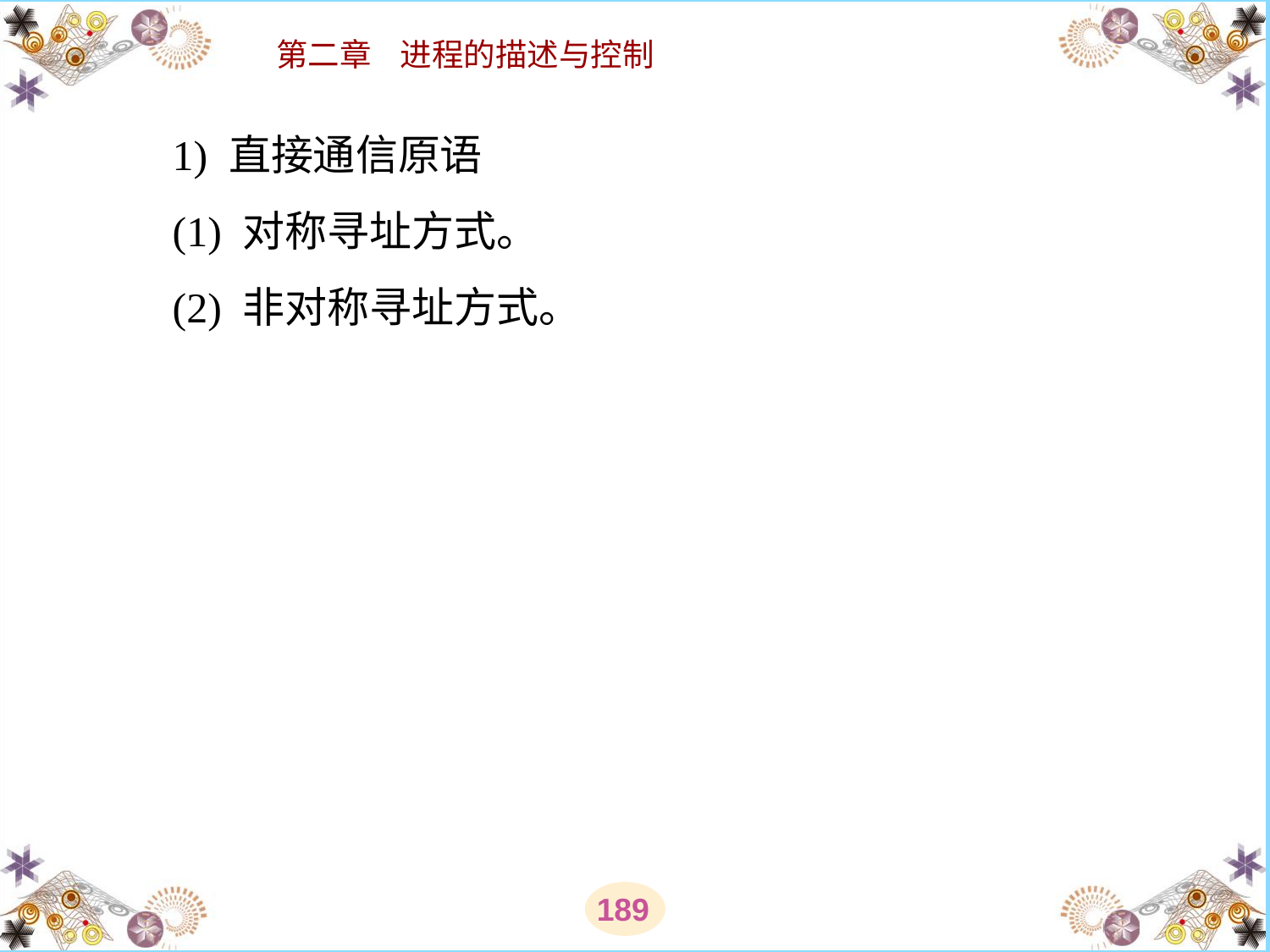

# 1) 直接通信原语 　　(1) 对称寻址方式。 　　(2) 非对称寻址方式。